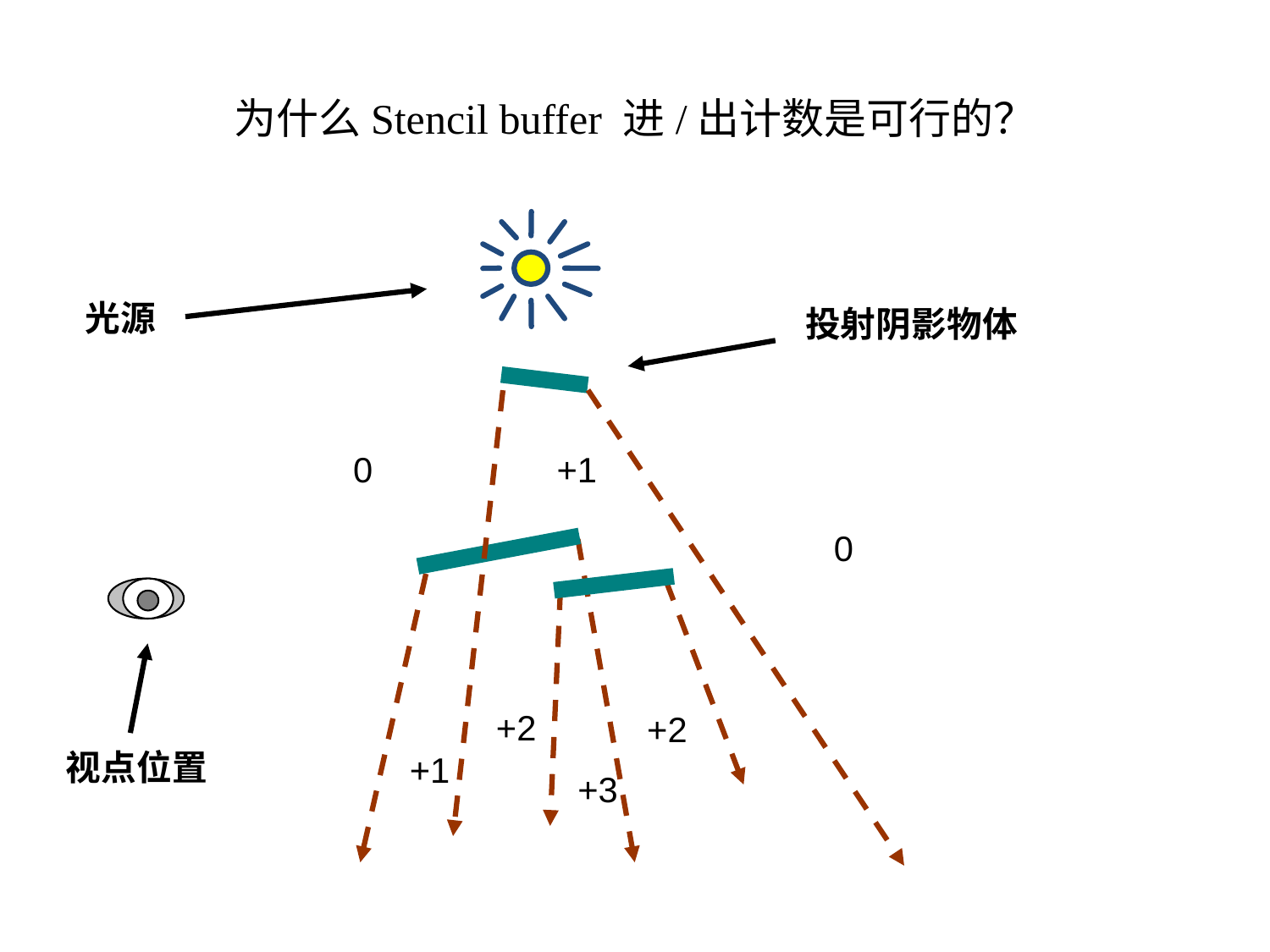

# 为什么Stencil buffer 进/出计数是可行的？

光源
投射阴影物体

0
+1

0

+2
+2

视点位置
+1

+3